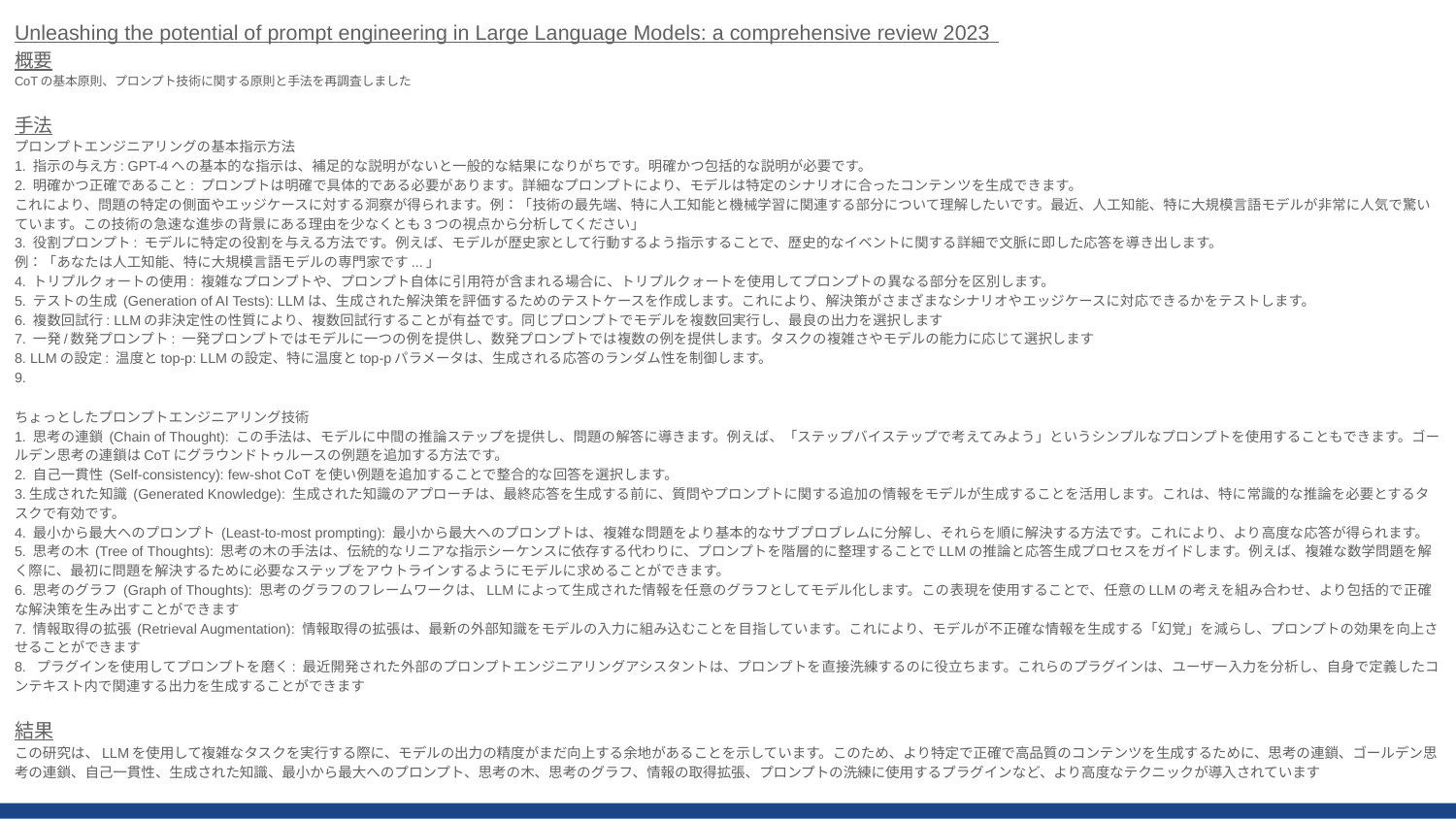

Unleashing the potential of prompt engineering in Large Language Models: a comprehensive review 2023
概要
CoTの基本原則、プロンプト技術に関する原則と手法を再調査しました
手法
プロンプトエンジニアリングの基本指示方法
1. 指示の与え方: GPT-4への基本的な指示は、補足的な説明がないと一般的な結果になりがちです。明確かつ包括的な説明が必要です。
2. 明確かつ正確であること: プロンプトは明確で具体的である必要があります。詳細なプロンプトにより、モデルは特定のシナリオに合ったコンテンツを生成できます。
これにより、問題の特定の側面やエッジケースに対する洞察が得られます。例：「技術の最先端、特に人工知能と機械学習に関連する部分について理解したいです。最近、人工知能、特に大規模言語モデルが非常に人気で驚いています。この技術の急速な進歩の背景にある理由を少なくとも3つの視点から分析してください」
3. 役割プロンプト: モデルに特定の役割を与える方法です。例えば、モデルが歴史家として行動するよう指示することで、歴史的なイベントに関する詳細で文脈に即した応答を導き出します。
例：「あなたは人工知能、特に大規模言語モデルの専門家です...」
4. トリプルクォートの使用: 複雑なプロンプトや、プロンプト自体に引用符が含まれる場合に、トリプルクォートを使用してプロンプトの異なる部分を区別します。
5. テストの生成 (Generation of AI Tests): LLMは、生成された解決策を評価するためのテストケースを作成します。これにより、解決策がさまざまなシナリオやエッジケースに対応できるかをテストします。
6. 複数回試行: LLMの非決定性の性質により、複数回試行することが有益です。同じプロンプトでモデルを複数回実行し、最良の出力を選択します
7. 一発/数発プロンプト: 一発プロンプトではモデルに一つの例を提供し、数発プロンプトでは複数の例を提供します。タスクの複雑さやモデルの能力に応じて選択します
8. LLMの設定: 温度とtop-p: LLMの設定、特に温度とtop-pパラメータは、生成される応答のランダム性を制御します。
9.
ちょっとしたプロンプトエンジニアリング技術
1. 思考の連鎖 (Chain of Thought): この手法は、モデルに中間の推論ステップを提供し、問題の解答に導きます。例えば、「ステップバイステップで考えてみよう」というシンプルなプロンプトを使用することもできます。ゴールデン思考の連鎖はCoTにグラウンドトゥルースの例題を追加する方法です。
2. 自己一貫性 (Self-consistency): few-shot CoTを使い例題を追加することで整合的な回答を選択します。
3.生成された知識 (Generated Knowledge): 生成された知識のアプローチは、最終応答を生成する前に、質問やプロンプトに関する追加の情報をモデルが生成することを活用します。これは、特に常識的な推論を必要とするタスクで有効です。
4. 最小から最大へのプロンプト (Least-to-most prompting): 最小から最大へのプロンプトは、複雑な問題をより基本的なサブプロブレムに分解し、それらを順に解決する方法です。これにより、より高度な応答が得られます。
5. 思考の木 (Tree of Thoughts): 思考の木の手法は、伝統的なリニアな指示シーケンスに依存する代わりに、プロンプトを階層的に整理することでLLMの推論と応答生成プロセスをガイドします。例えば、複雑な数学問題を解く際に、最初に問題を解決するために必要なステップをアウトラインするようにモデルに求めることができます。
6. 思考のグラフ (Graph of Thoughts): 思考のグラフのフレームワークは、LLMによって生成された情報を任意のグラフとしてモデル化します。この表現を使用することで、任意のLLMの考えを組み合わせ、より包括的で正確な解決策を生み出すことができます
7. 情報取得の拡張 (Retrieval Augmentation): 情報取得の拡張は、最新の外部知識をモデルの入力に組み込むことを目指しています。これにより、モデルが不正確な情報を生成する「幻覚」を減らし、プロンプトの効果を向上させることができます
8.  プラグインを使用してプロンプトを磨く: 最近開発された外部のプロンプトエンジニアリングアシスタントは、プロンプトを直接洗練するのに役立ちます。これらのプラグインは、ユーザー入力を分析し、自身で定義したコンテキスト内で関連する出力を生成することができます
結果
この研究は、LLMを使用して複雑なタスクを実行する際に、モデルの出力の精度がまだ向上する余地があることを示しています。このため、より特定で正確で高品質のコンテンツを生成するために、思考の連鎖、ゴールデン思考の連鎖、自己一貫性、生成された知識、最小から最大へのプロンプト、思考の木、思考のグラフ、情報の取得拡張、プロンプトの洗練に使用するプラグインなど、より高度なテクニックが導入されています